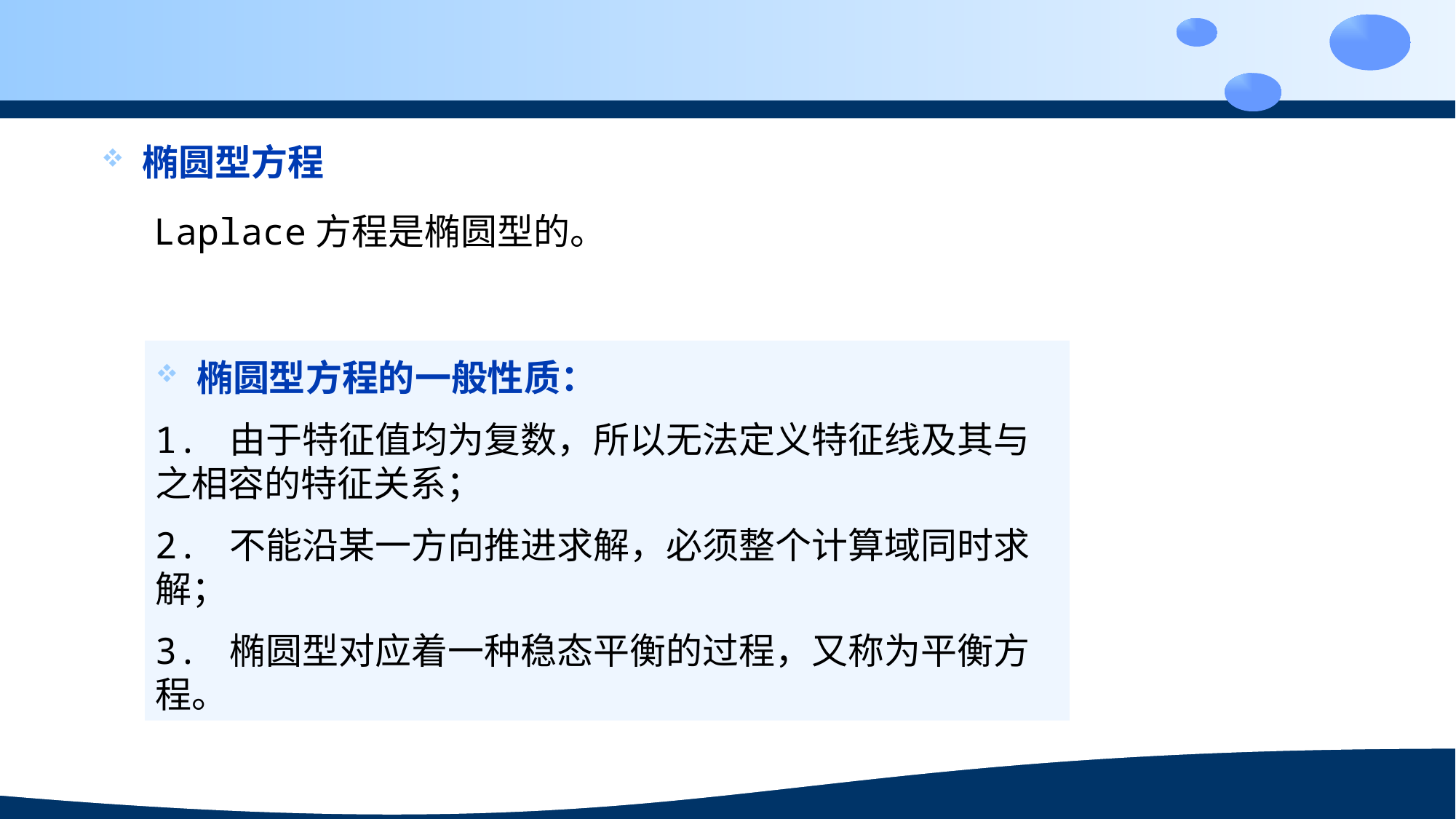

椭圆型方程
Laplace方程是椭圆型的。
椭圆型方程的一般性质：
1. 由于特征值均为复数，所以无法定义特征线及其与之相容的特征关系；
2. 不能沿某一方向推进求解，必须整个计算域同时求解；
3. 椭圆型对应着一种稳态平衡的过程，又称为平衡方程。